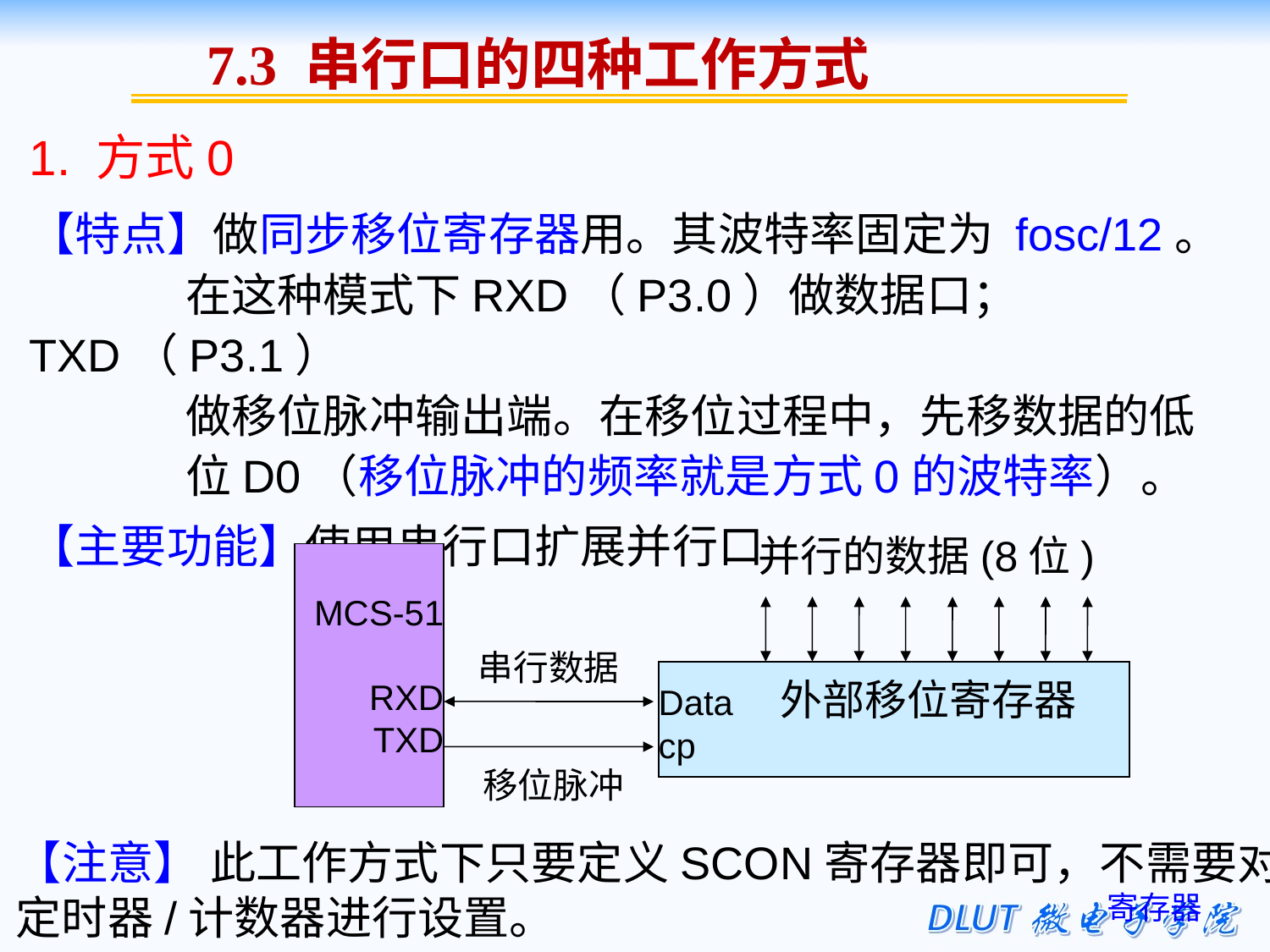

7.3 串行口的四种工作方式
1. 方式0
【特点】做同步移位寄存器用。其波特率固定为 fosc/12。
              在这种模式下RXD（P3.0）做数据口；TXD（P3.1）
              做移位脉冲输出端。在移位过程中，先移数据的低
              位D0（移位脉冲的频率就是方式0的波特率）。
【主要功能】使用串行口扩展并行口
并行的数据(8位)
MCS-51

RXD
TXD

串行数据
Data    外部移位寄存器
cp

移位脉冲
【注意】 此工作方式下只要定义SCON寄存器即可，不需要对定时器/计数器进行设置。
寄存器